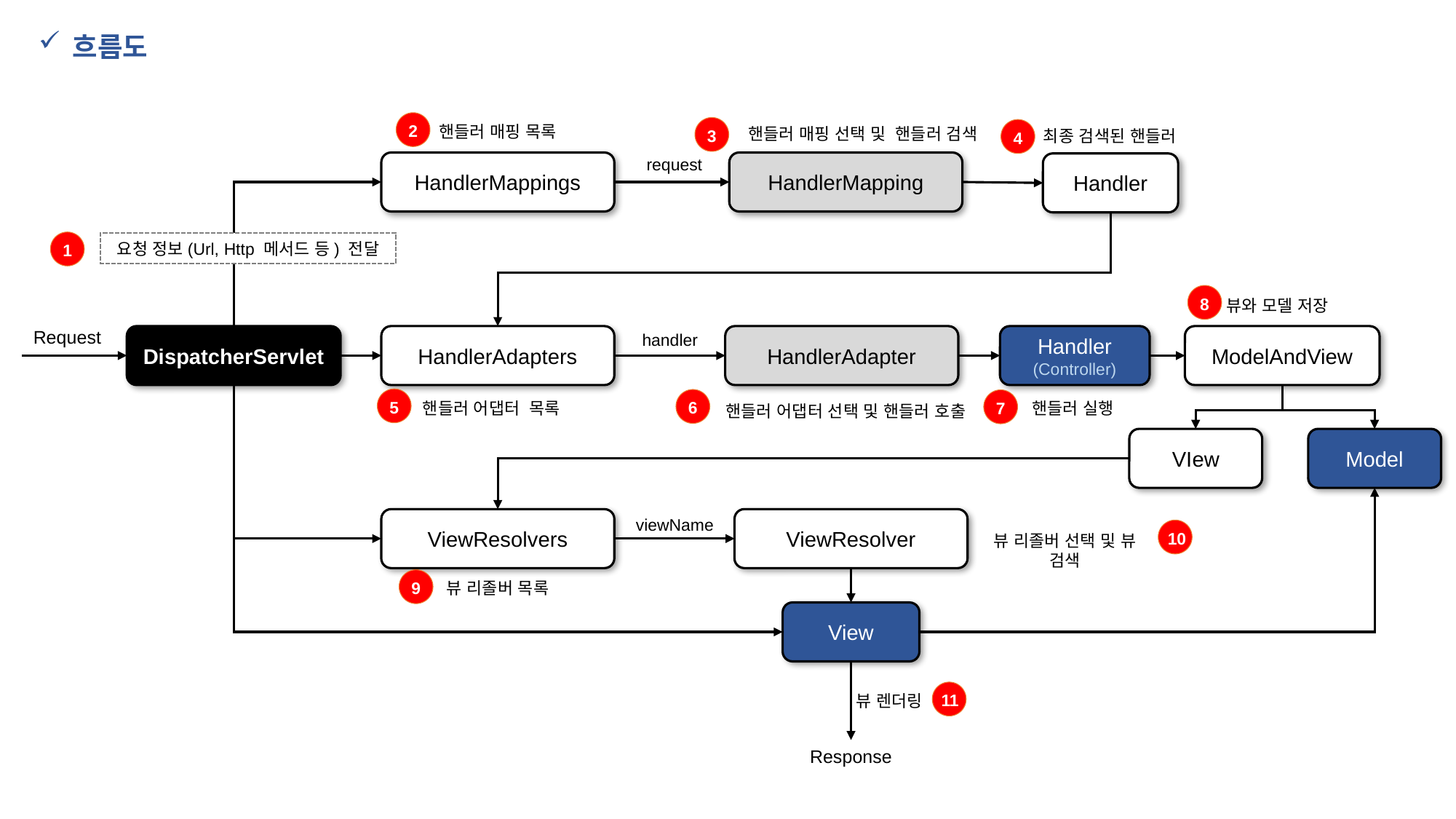

흐름도

2
핸들러 매핑 목록

3
핸들러 매핑 선택 및  핸들러 검색

4
최종 검색된 핸들러
request
HandlerMappings
HandlerMapping
Handler

1
요청 정보(Url, Http 메서드 등) 전달

8
뷰와 모델 저장
Request
handler
DispatcherServlet
HandlerAdapters
HandlerAdapter
Handler
(Controller)
ModelAndView

5

6

7
핸들러 어댑터  목록
핸들러 실행
핸들러 어댑터 선택 및 핸들러 호출
VIew
Model
viewName
ViewResolvers
ViewResolver

10
뷰 리졸버 선택 및 뷰 검색

9
뷰 리졸버 목록
View

11
뷰 렌더링
Response